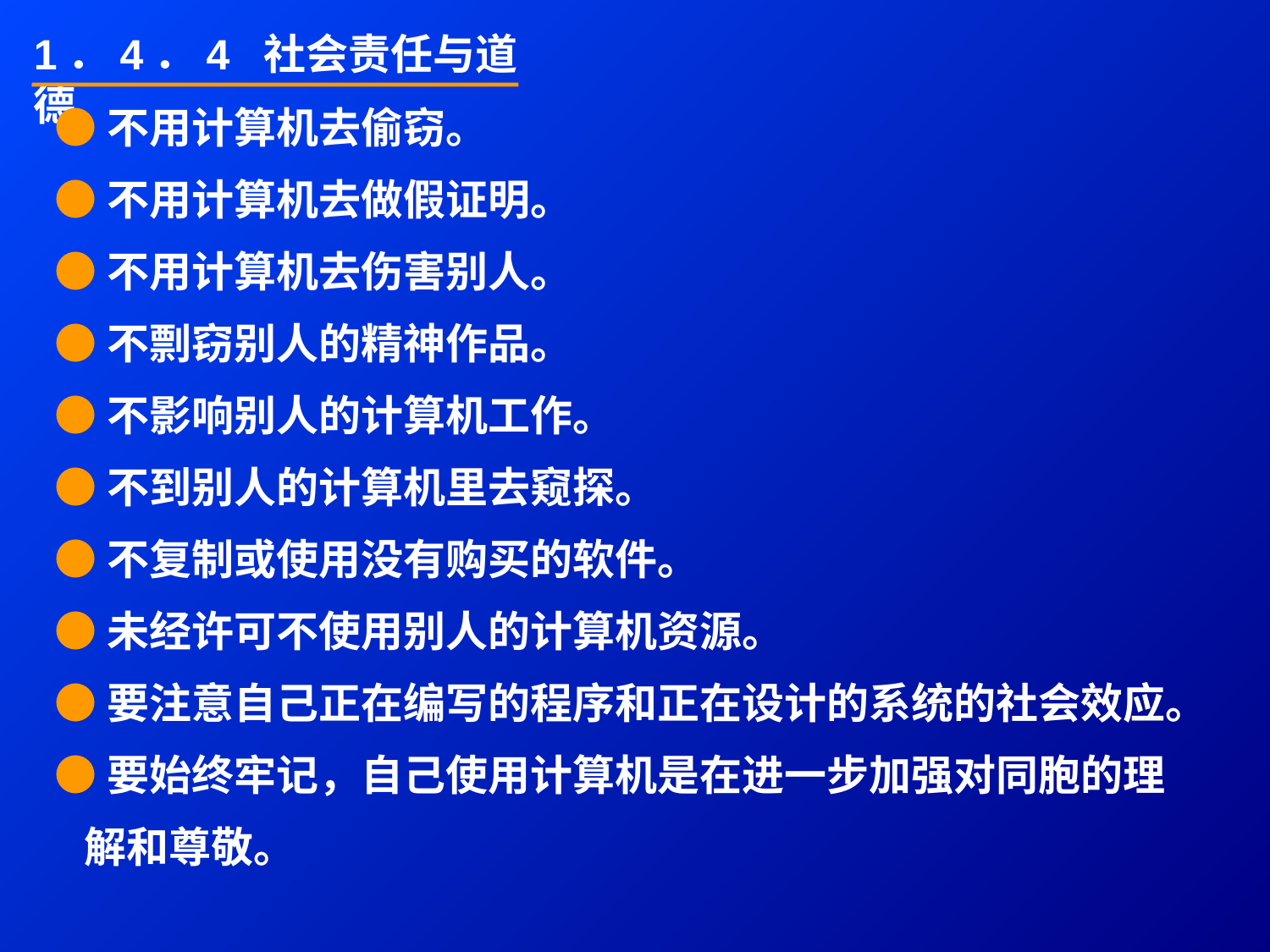

1．4．4  社会责任与道德

●不用计算机去偷窃。
●不用计算机去做假证明。
●不用计算机去伤害别人。
●不剽窃别人的精神作品。
●不影响别人的计算机工作。
●不到别人的计算机里去窥探。
●不复制或使用没有购买的软件。
●未经许可不使用别人的计算机资源。
●要注意自己正在编写的程序和正在设计的系统的社会效应。
●要始终牢记，自己使用计算机是在进一步加强对同胞的理
  解和尊敬。